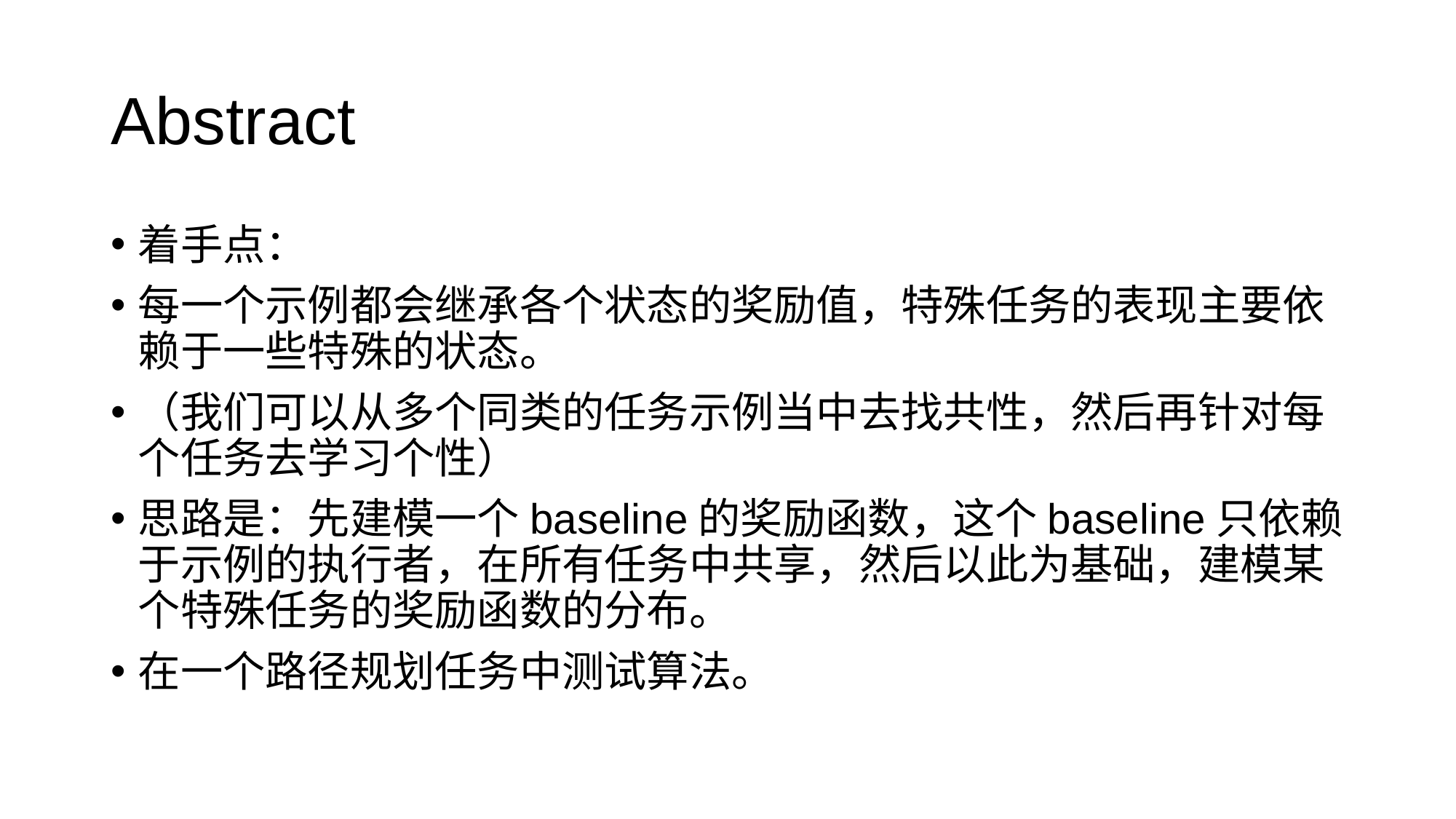

# Abstract
着手点：
每一个示例都会继承各个状态的奖励值，特殊任务的表现主要依赖于一些特殊的状态。
（我们可以从多个同类的任务示例当中去找共性，然后再针对每个任务去学习个性）
思路是：先建模一个baseline的奖励函数，这个baseline只依赖于示例的执行者，在所有任务中共享，然后以此为基础，建模某个特殊任务的奖励函数的分布。
在一个路径规划任务中测试算法。